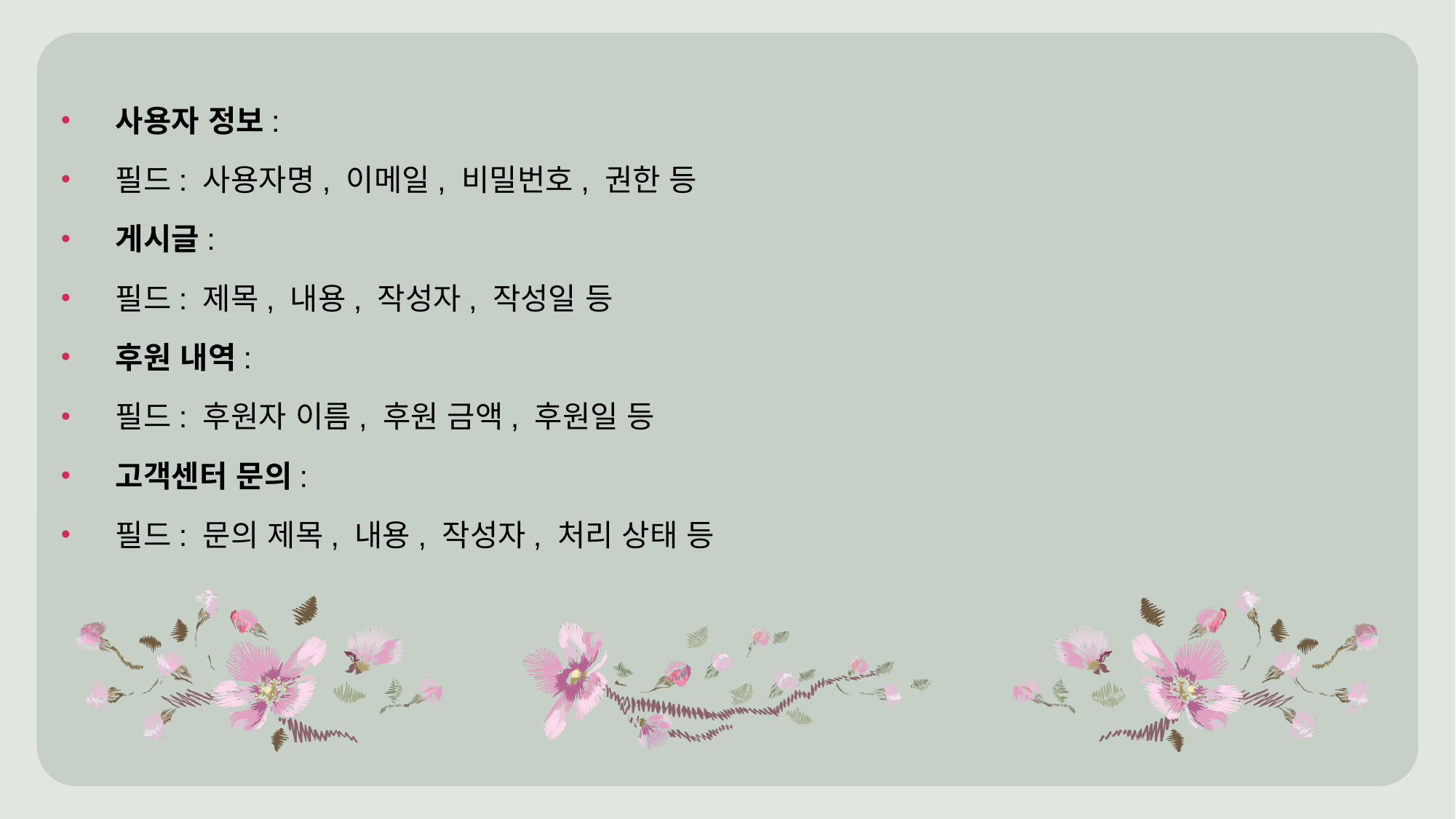

사용자 정보:
필드: 사용자명, 이메일, 비밀번호, 권한 등
게시글:
필드: 제목, 내용, 작성자, 작성일 등
후원 내역:
필드: 후원자 이름, 후원 금액, 후원일 등
고객센터 문의:
필드: 문의 제목, 내용, 작성자, 처리 상태 등